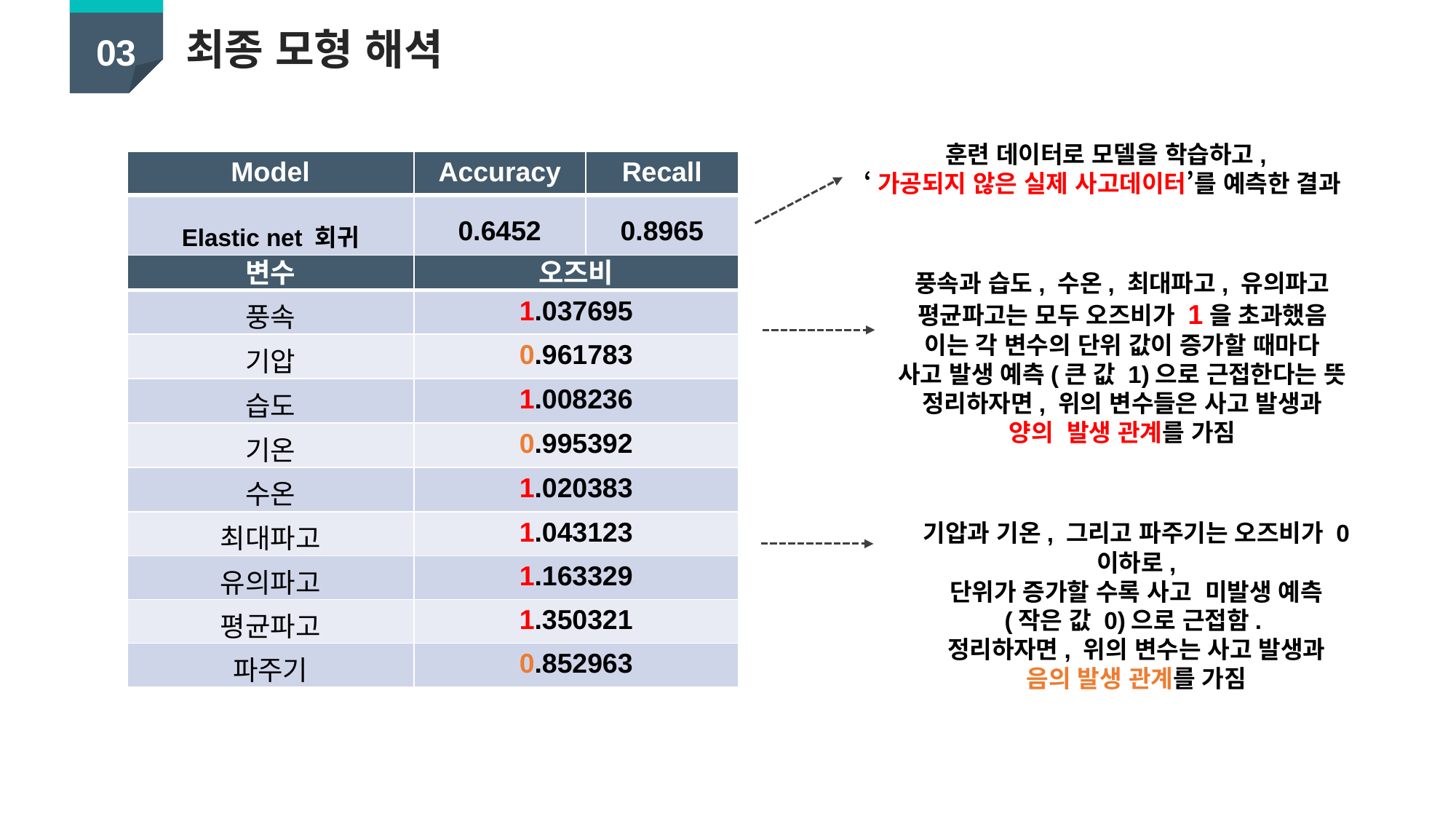

03

최종 모형 해셕
훈련 데이터로 모델을 학습하고,
‘가공되지 않은 실제 사고데이터’를 예측한 결과
| Model | Accuracy | Recall |
| --- | --- | --- |
| Elastic net 회귀 | 0.6452 | 0.8965 |
| 변수 | 오즈비 |
| --- | --- |
| 풍속 | 1.037695 |
| 기압 | 0.961783 |
| 습도 | 1.008236 |
| 기온 | 0.995392 |
| 수온 | 1.020383 |
| 최대파고 | 1.043123 |
| 유의파고 | 1.163329 |
| 평균파고 | 1.350321 |
| 파주기 | 0.852963 |
풍속과 습도, 수온, 최대파고, 유의파고
평균파고는 모두 오즈비가 1을 초과했음
이는 각 변수의 단위 값이 증가할 때마다
사고 발생 예측(큰 값 1)으로 근접한다는 뜻
정리하자면, 위의 변수들은 사고 발생과
양의  발생 관계를 가짐
기압과 기온, 그리고 파주기는 오즈비가 0 이하로,
단위가 증가할 수록 사고  미발생 예측
(작은 값 0)으로 근접함.
정리하자면, 위의 변수는 사고 발생과
음의 발생 관계를 가짐